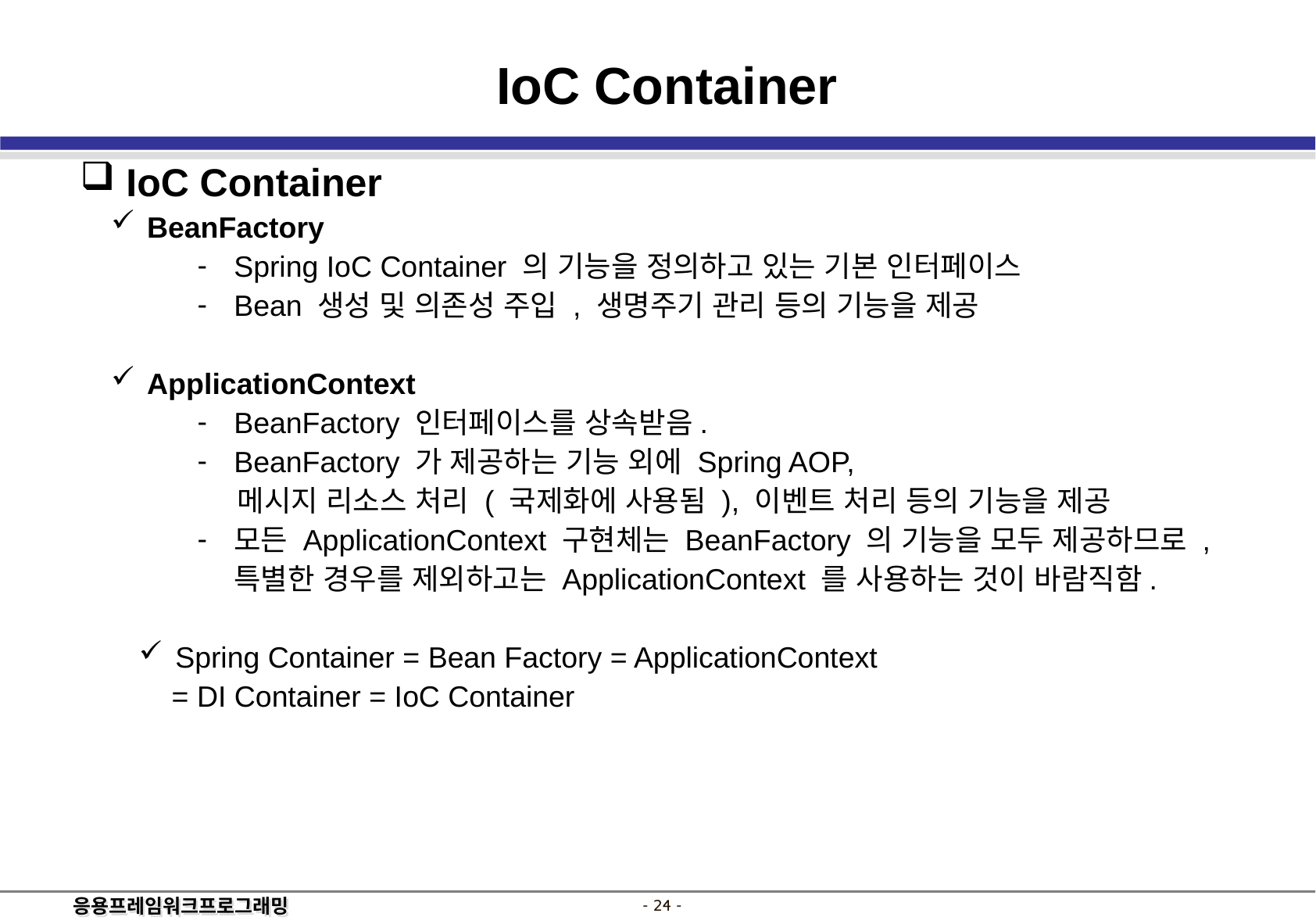

IoC Container
 IoC Container
 BeanFactory
Spring IoC Container 의 기능을 정의하고 있는 기본 인터페이스
Bean 생성 및 의존성 주입 , 생명주기 관리 등의 기능을 제공

 ApplicationContext
BeanFactory 인터페이스를 상속받음.
BeanFactory 가 제공하는 기능 외에 Spring AOP,
    메시지 리소스 처리 ( 국제화에 사용됨 ), 이벤트 처리 등의 기능을 제공
모든 ApplicationContext 구현체는 BeanFactory 의 기능을 모두 제공하므로 , 특별한 경우를 제외하고는 ApplicationContext 를 사용하는 것이 바람직함.

Spring Container = Bean Factory = ApplicationContext
    = DI Container = IoC Container

- 24 -